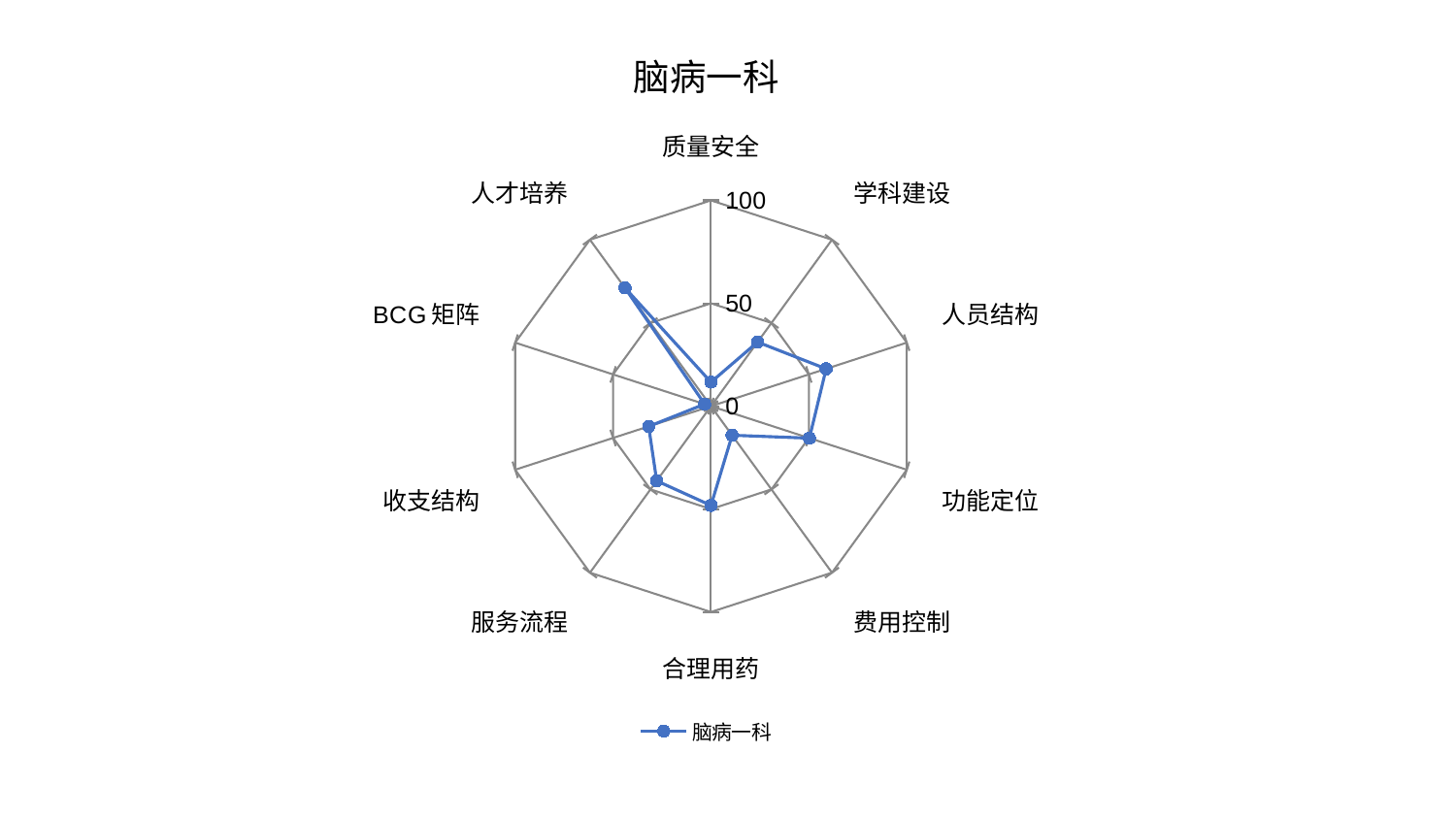

### Chart: 脑病一科

| Category | 脑病一科 |
|---|---|
| 质量安全 | 11.692167692175817 |
| 学科建设 | 38.52992888472922 |
| 人员结构 | 58.815750688481046 |
| 功能定位 | 50.28907128791475 |
| 费用控制 | 17.478755369863688 |
| 合理用药 | 48.22007182756105 |
| 服务流程 | 44.85876414093357 |
| 收支结构 | 31.82631345015304 |
| BCG矩阵 | 3.225537079085237 |
| 人才培养 | 71.04863046680352 |
140